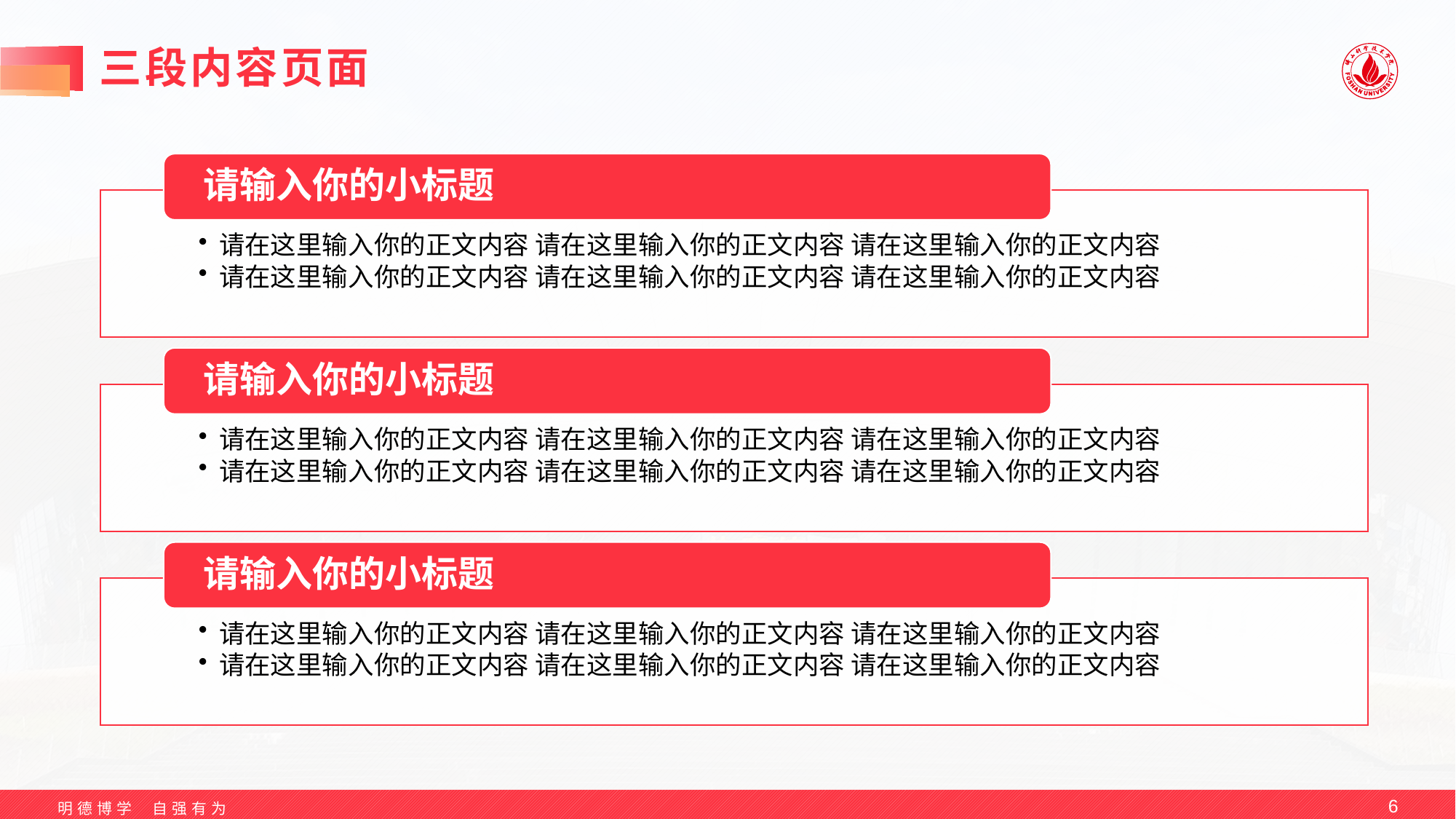

# 三段内容页面
请在这里输入你的正文内容 请在这里输入你的正文内容 请在这里输入你的正文内容
请在这里输入你的正文内容 请在这里输入你的正文内容 请在这里输入你的正文内容
请输入你的小标题
请在这里输入你的正文内容 请在这里输入你的正文内容 请在这里输入你的正文内容
请在这里输入你的正文内容 请在这里输入你的正文内容 请在这里输入你的正文内容
请输入你的小标题
请在这里输入你的正文内容 请在这里输入你的正文内容 请在这里输入你的正文内容
请在这里输入你的正文内容 请在这里输入你的正文内容 请在这里输入你的正文内容
请输入你的小标题
6